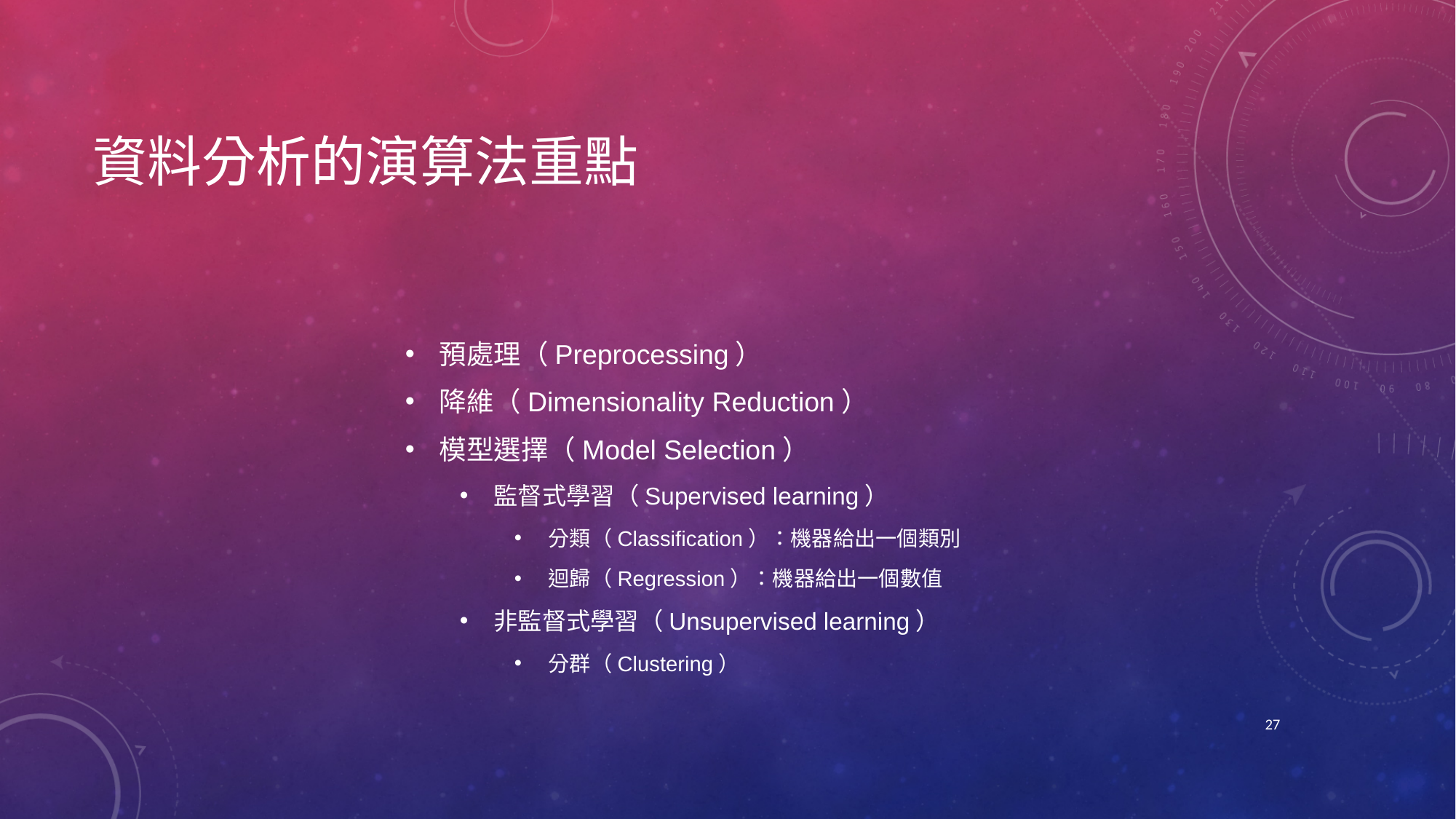

# 資料分析的演算法重點
預處理（Preprocessing）
降維（Dimensionality Reduction）
模型選擇（Model Selection）
監督式學習（Supervised learning）
分類（Classification）：機器給出一個類別
迴歸（Regression）：機器給出一個數值
非監督式學習（Unsupervised learning）
分群（Clustering）
27